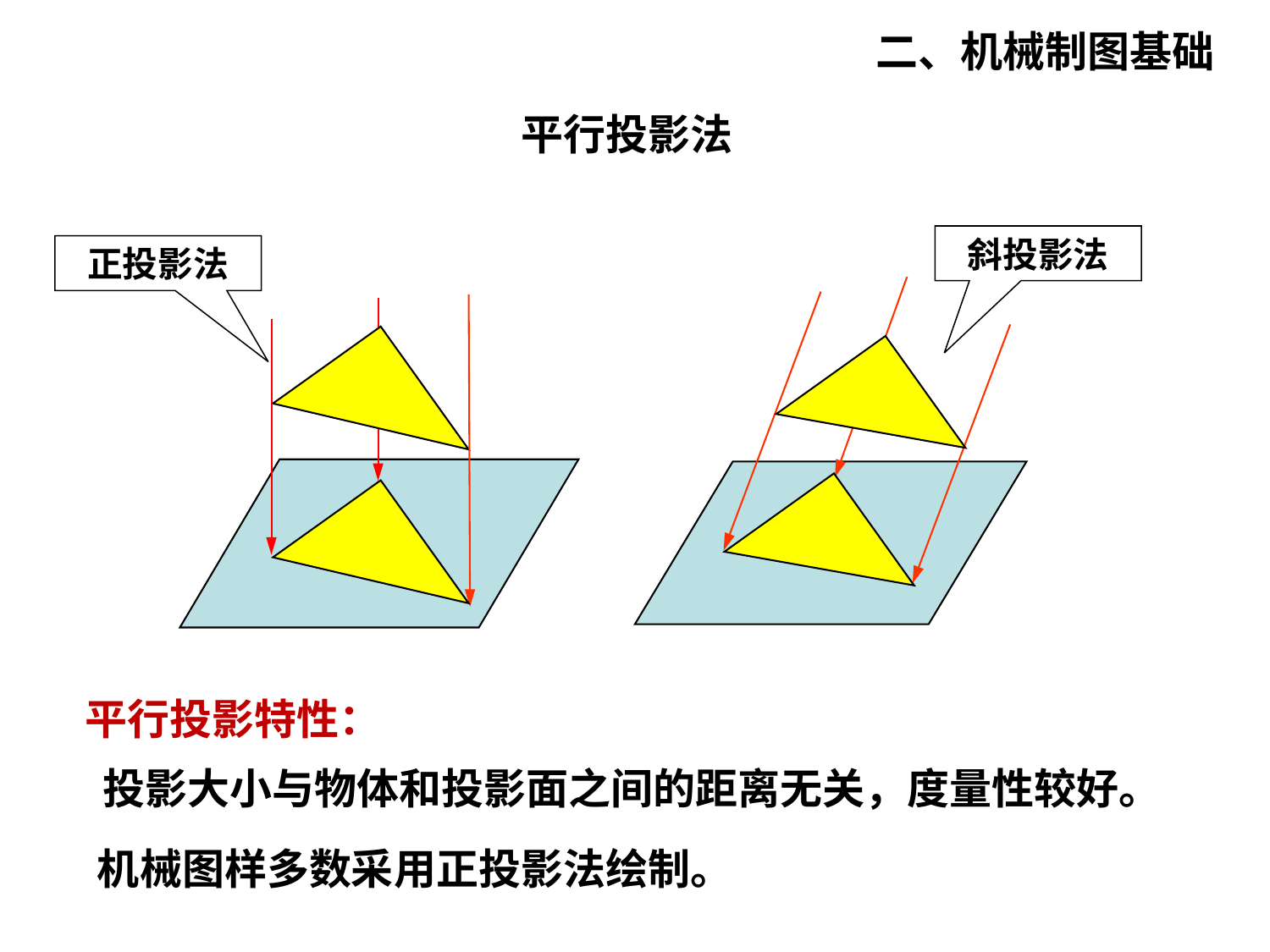

二、机械制图基础
平行投影法
斜投影法
正投影法

平行投影特性：
投影大小与物体和投影面之间的距离无关，度量性较好。
机械图样多数采用正投影法绘制。